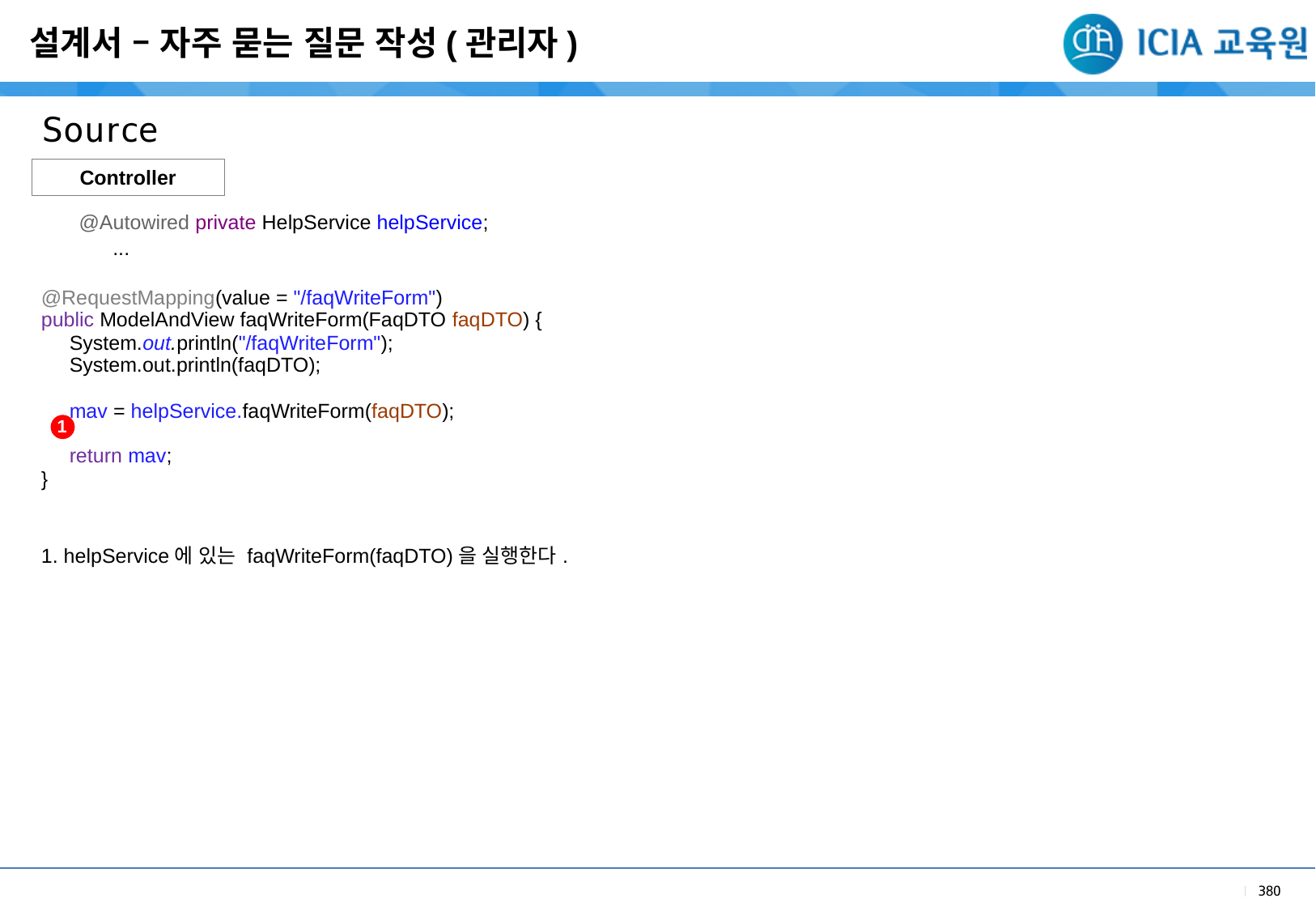

설계서 – 자주 묻는 질문 작성(관리자)
Source
Controller
| @Autowired private HelpService helpService; ... @RequestMapping(value = "/faqWriteForm") public ModelAndView faqWriteForm(FaqDTO faqDTO) { System.out.println("/faqWriteForm"); System.out.println(faqDTO); mav = helpService.faqWriteForm(faqDTO); return mav; } |
| --- |
| 1. helpService에 있는 faqWriteForm(faqDTO)을 실행한다. |
1